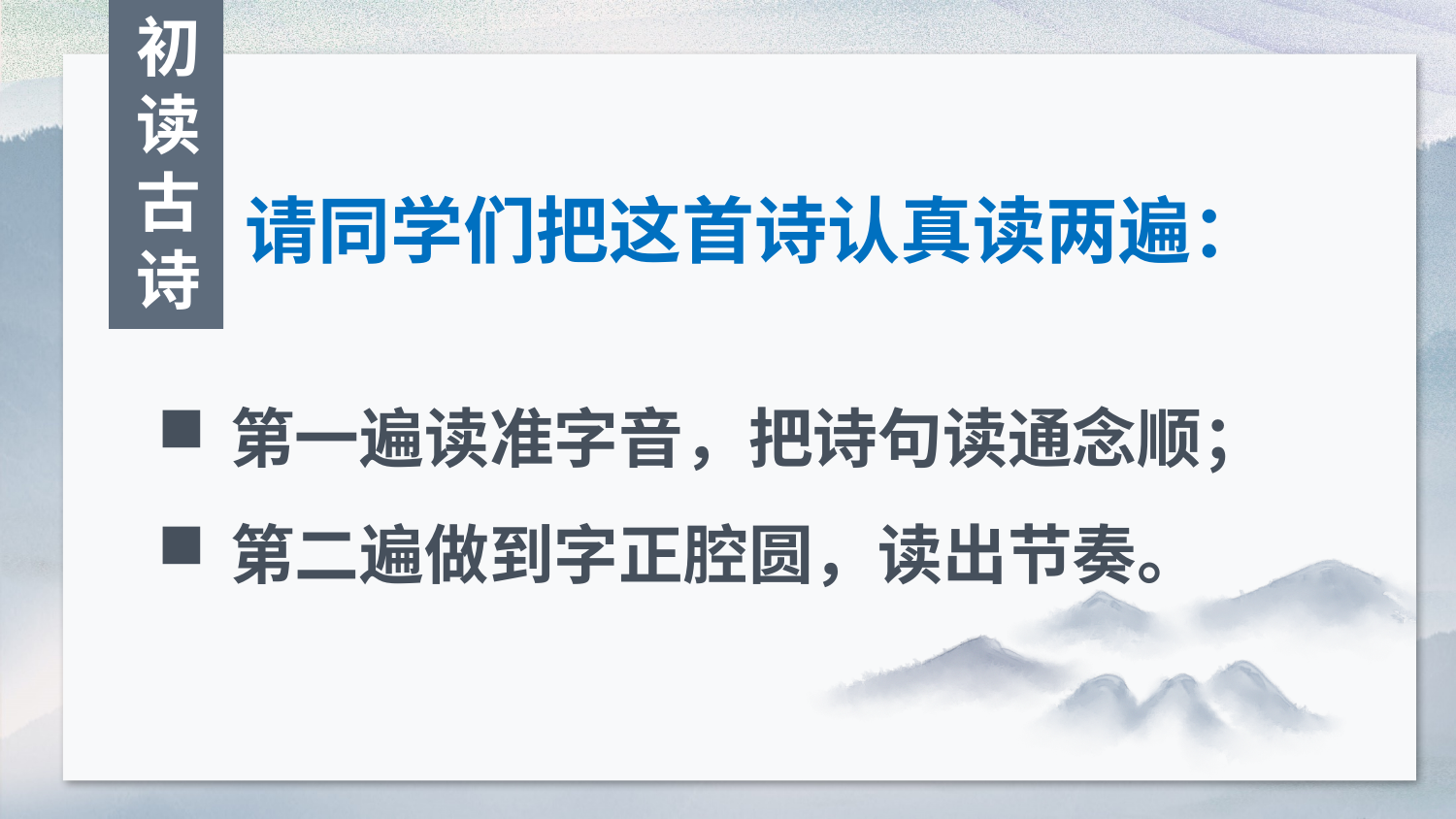

初
读
古
诗
请同学们把这首诗认真读两遍：
第一遍读准字音，把诗句读通念顺；
第二遍做到字正腔圆，读出节奏。